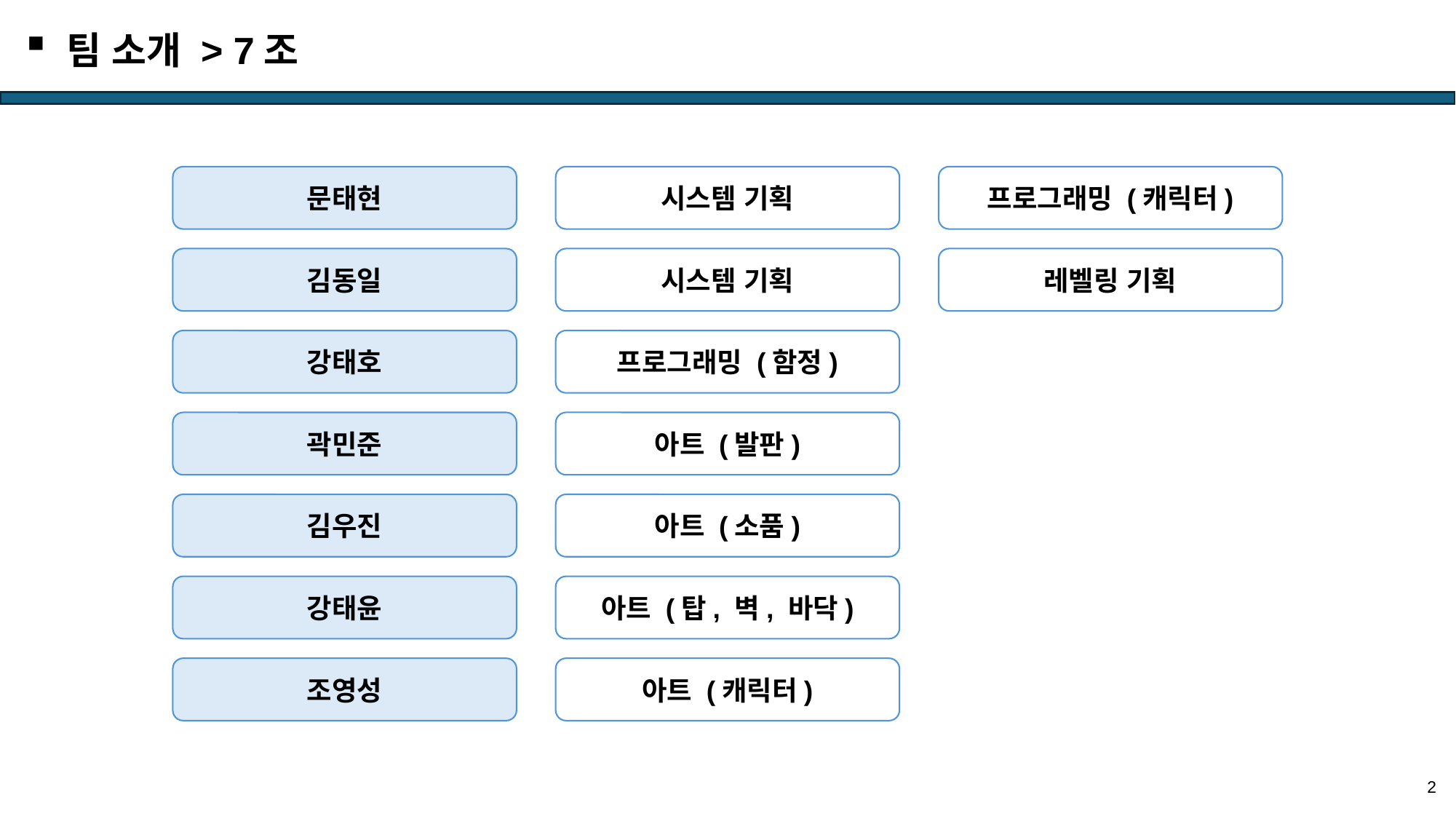

팀 소개 > 7조

문태현
시스템 기획
프로그래밍 (캐릭터)
김동일
시스템 기획
레벨링 기획
강태호
프로그래밍 (함정)
곽민준
아트 (발판)
김우진
아트 (소품)
강태윤
아트 (탑, 벽, 바닥)
조영성
아트 (캐릭터)
2